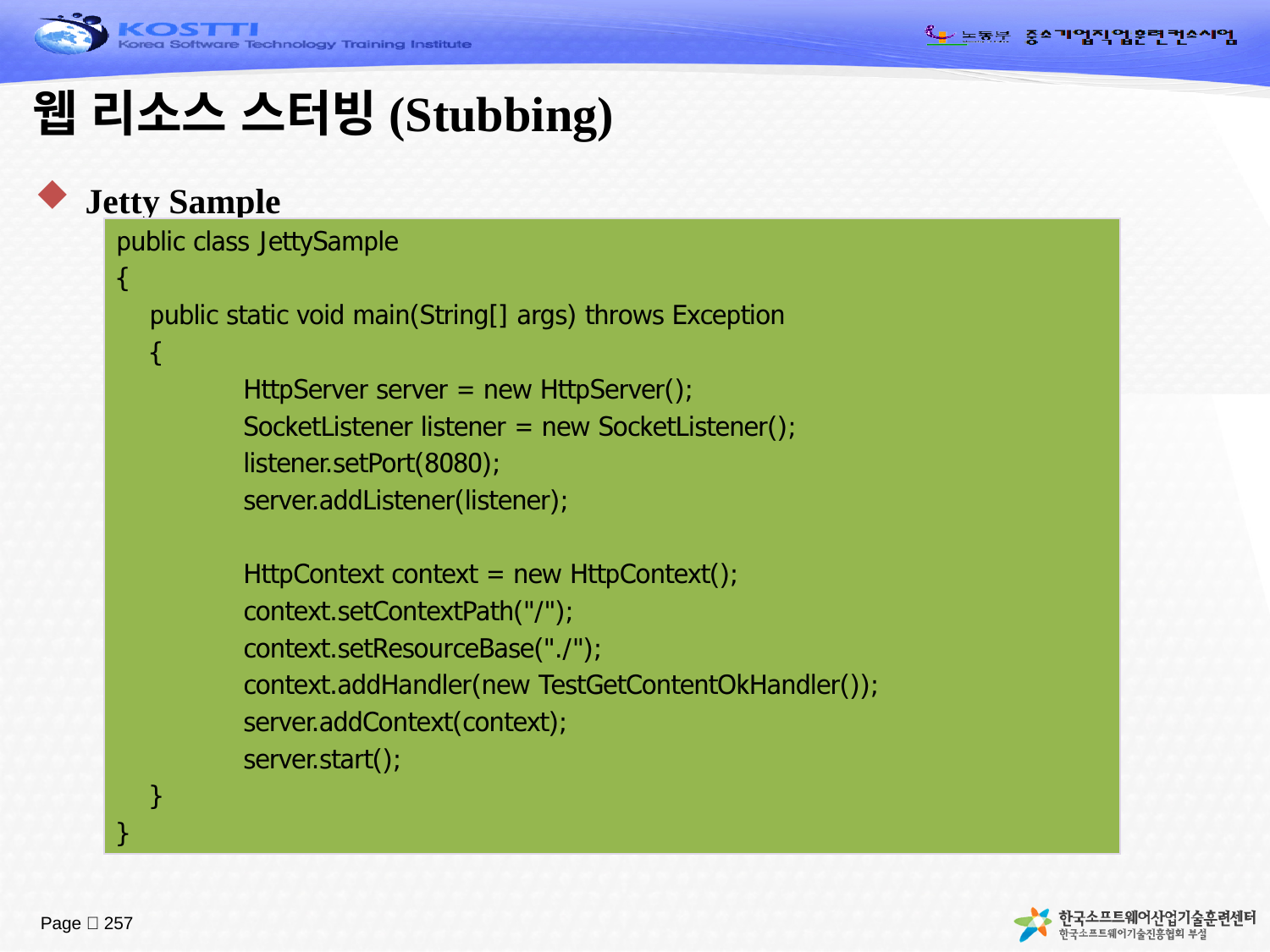

# 웹 리소스 스터빙(Stubbing)
Jetty Sample
public class JettySample
{
    public static void main(String[] args) throws Exception
    {
	HttpServer server = new HttpServer();
	SocketListener listener = new SocketListener();
	listener.setPort(8080);
	server.addListener(listener);

	HttpContext context = new HttpContext();
	context.setContextPath("/");
	context.setResourceBase("./");
	context.addHandler(new TestGetContentOkHandler());
	server.addContext(context);
	server.start();
    }
}